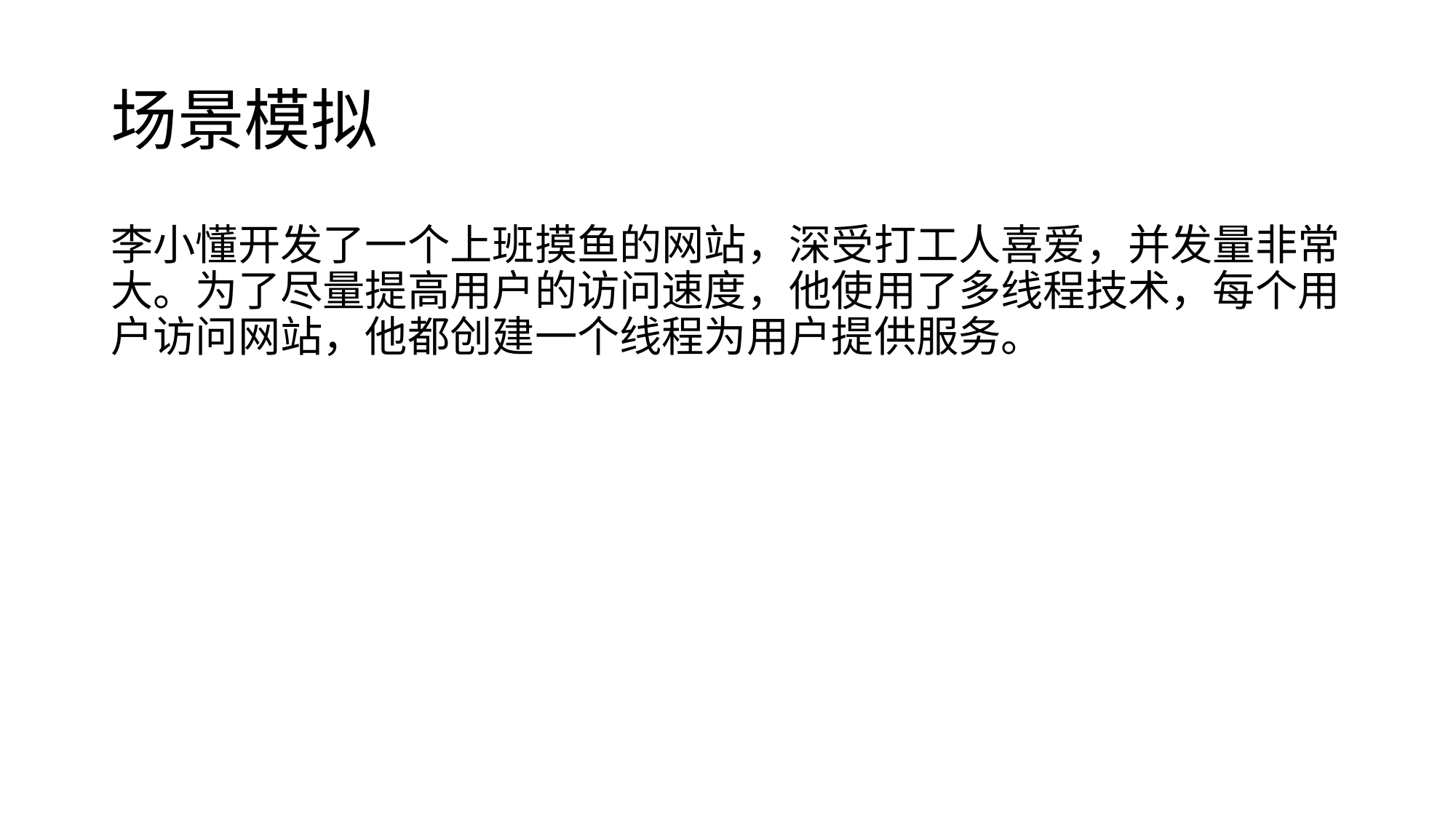

# 场景模拟
李小懂开发了一个上班摸鱼的网站，深受打工人喜爱，并发量非常大。为了尽量提高用户的访问速度，他使用了多线程技术，每个用户访问网站，他都创建一个线程为用户提供服务。